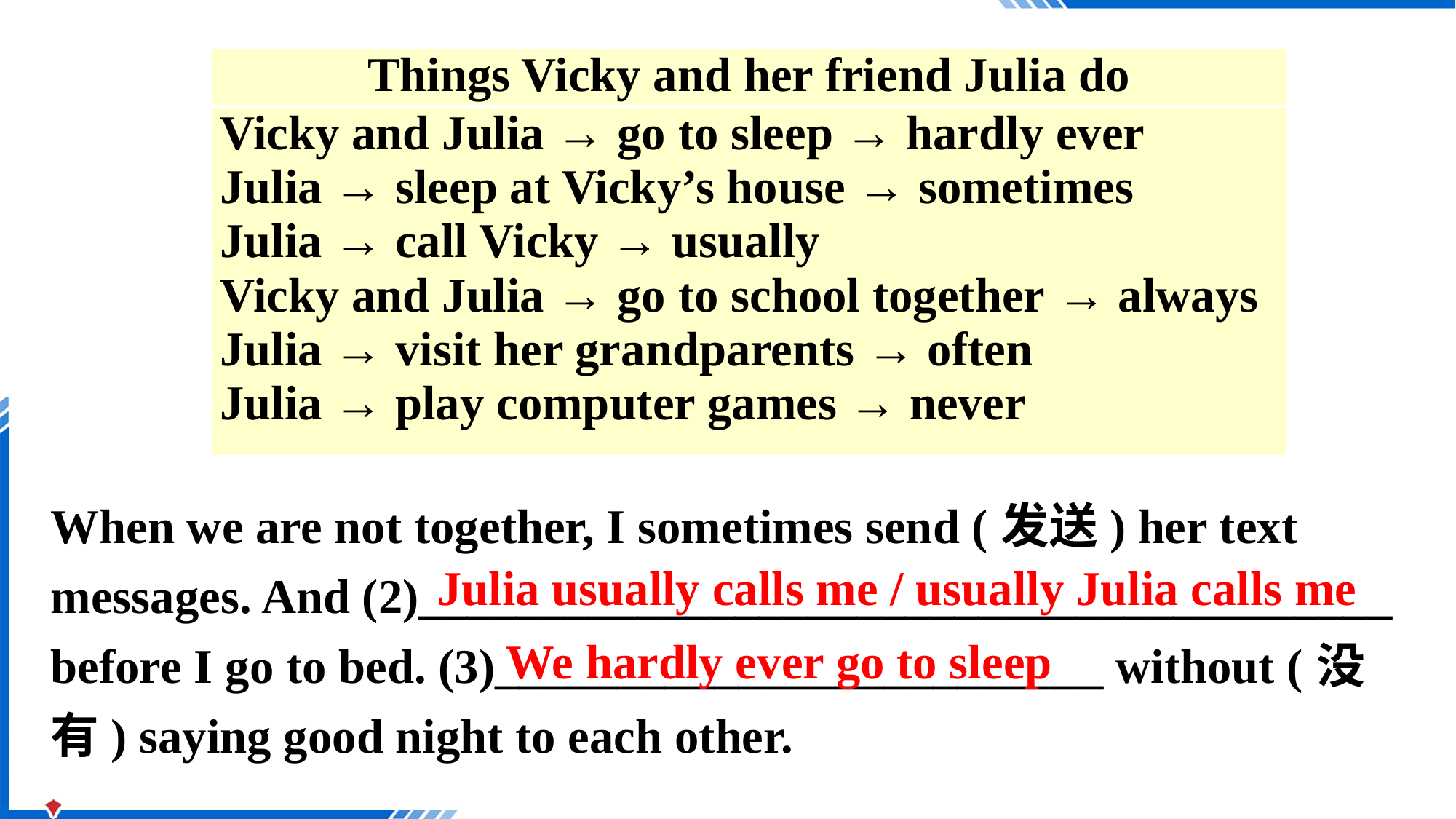

| Things Vicky and her friend Julia do |
| --- |
| Vicky and Julia → go to sleep → hardly ever Julia → sleep at Vicky’s house → sometimes Julia → call Vicky → usually Vicky and Julia → go to school together → always Julia → visit her grandparents → often Julia → play computer games → never |
When we are not together, I sometimes send (发送) her text messages. And (2)________________________________________ before I go to bed. (3)_________________________ without (没有) saying good night to each other.
Julia usually calls me / usually Julia calls me
We hardly ever go to sleep